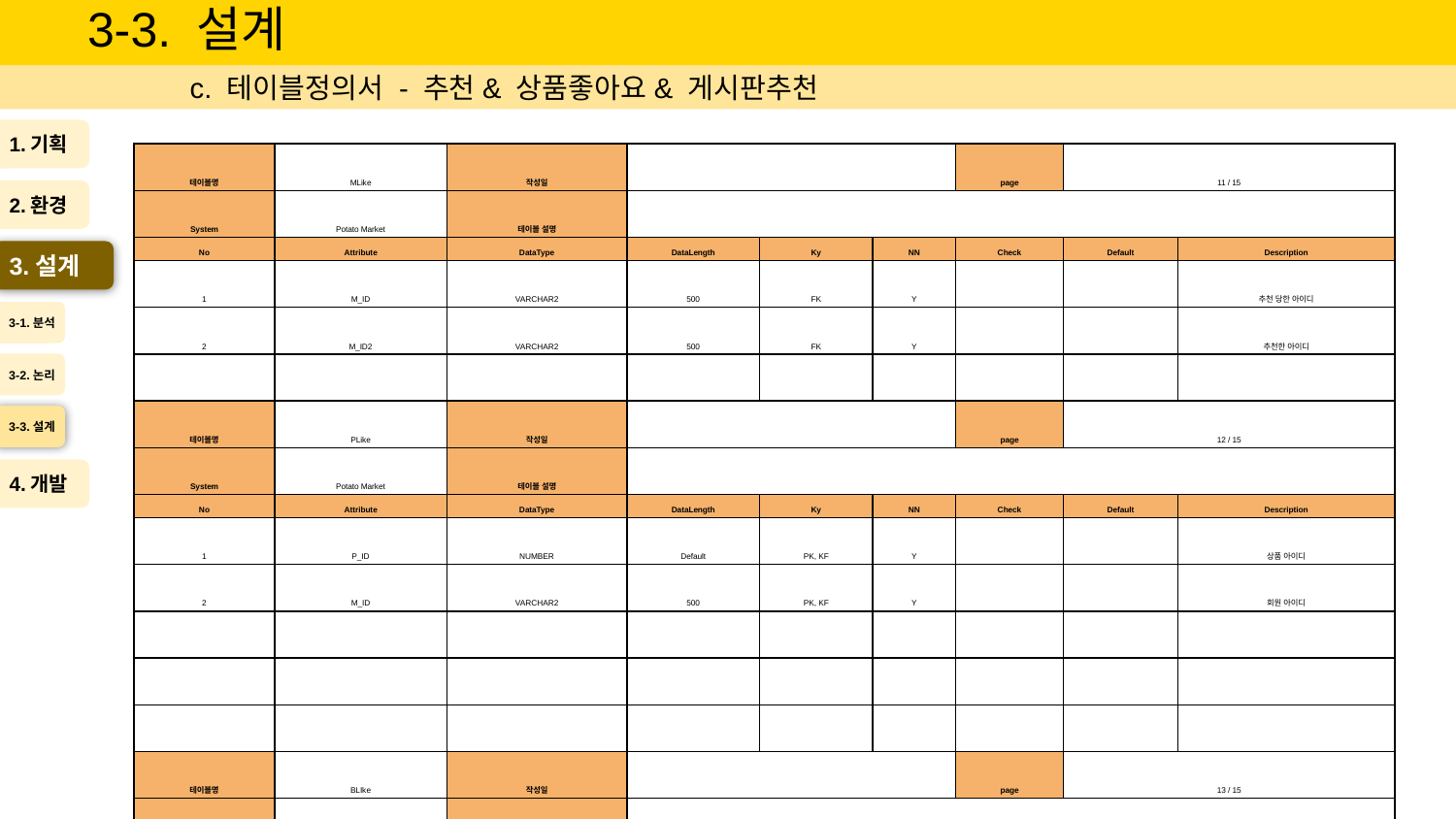

# 3-3. 설계
c. 테이블정의서 - 추천& 상품좋아요& 게시판추천
1.기획
| 테이블명 | MLike | 작성일 |  |  |  | page | 11 / 15 |  |
| --- | --- | --- | --- | --- | --- | --- | --- | --- |
| System | Potato Market | 테이블 설명 |  |  |  |  |  |  |
| No | Attribute | DataType | DataLength | Ky | NN | Check | Default | Description |
| 1 | M\_ID | VARCHAR2 | 500 | FK | Y |  |  | 추천 당한 아이디 |
| 2 | M\_ID2 | VARCHAR2 | 500 | FK | Y |  |  | 추천한 아이디 |
|  |  |  |  |  |  |  |  |  |
| 테이블명 | PLike | 작성일 |  |  |  | page | 12 / 15 |  |
| System | Potato Market | 테이블 설명 |  |  |  |  |  |  |
| No | Attribute | DataType | DataLength | Ky | NN | Check | Default | Description |
| 1 | P\_ID | NUMBER | Default | PK, KF | Y |  |  | 상품 아이디 |
| 2 | M\_ID | VARCHAR2 | 500 | PK, KF | Y |  |  | 회원 아이디 |
|  |  |  |  |  |  |  |  |  |
|  |  |  |  |  |  |  |  |  |
|  |  |  |  |  |  |  |  |  |
| 테이블명 | BLIke | 작성일 |  |  |  | page | 13 / 15 |  |
| System | Potato Market | 테이블 설명 |  |  |  |  |  |  |
| No | Attribute | DataType | DataLength | Ky | NN | Check | Default | Description |
| 1 | B\_ID | NUMBER | Default | PK, FK | Y |  |  | 게시글 번호 |
| 2 | M\_ID | VARCHAR2 | 500 | PK, FK | Y |  |  | 회원 아이디 |
2.환경
3.설계
3-1.분석
3-2.논리
3-3.설계
4.개발